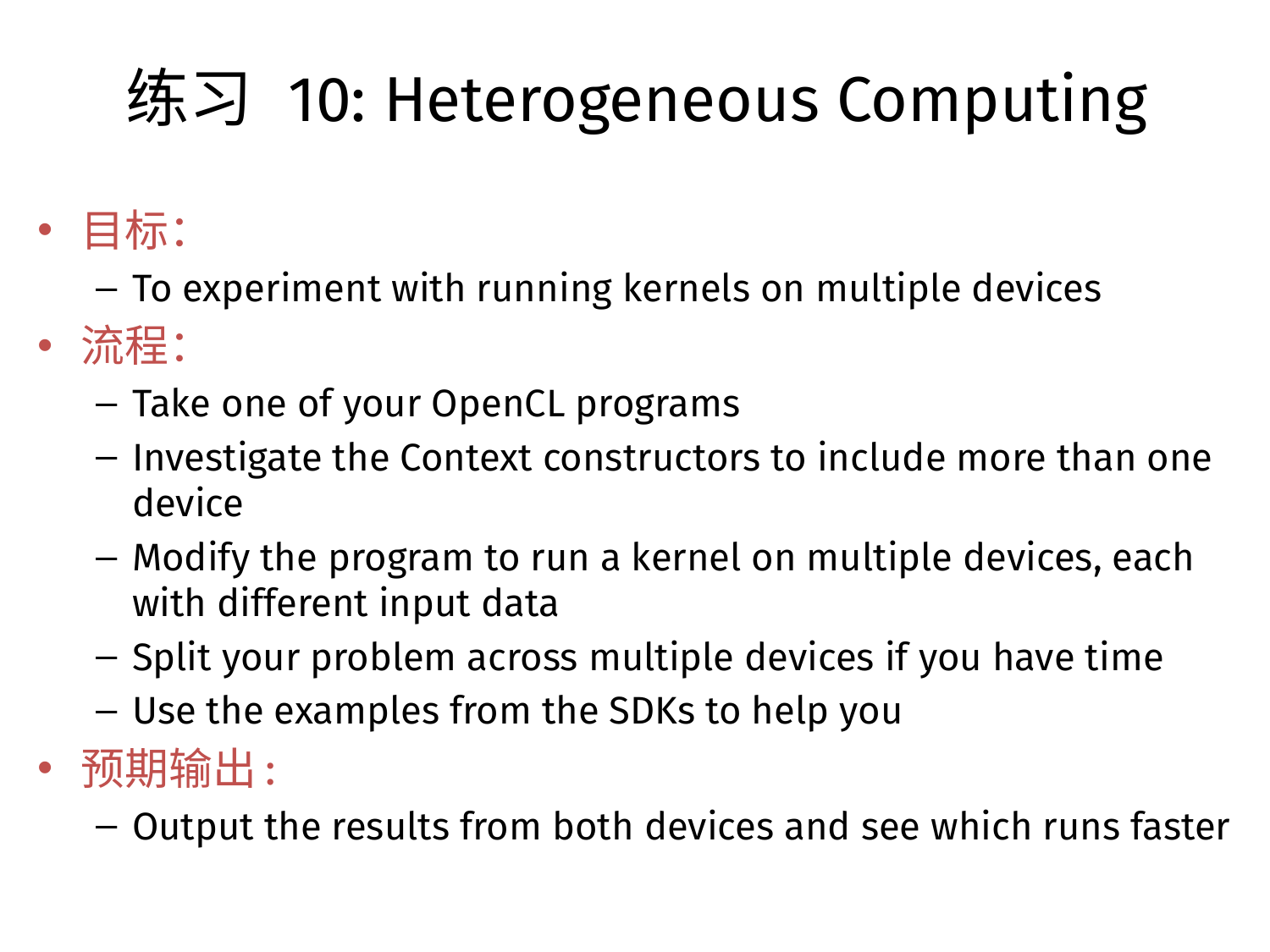

练习 10: Heterogeneous Computing
目标：
To experiment with running kernels on multiple devices
流程：
Take one of your OpenCL programs
Investigate the Context constructors to include more than one device
Modify the program to run a kernel on multiple devices, each with different input data
Split your problem across multiple devices if you have time
Use the examples from the SDKs to help you
预期输出:
Output the results from both devices and see which runs faster